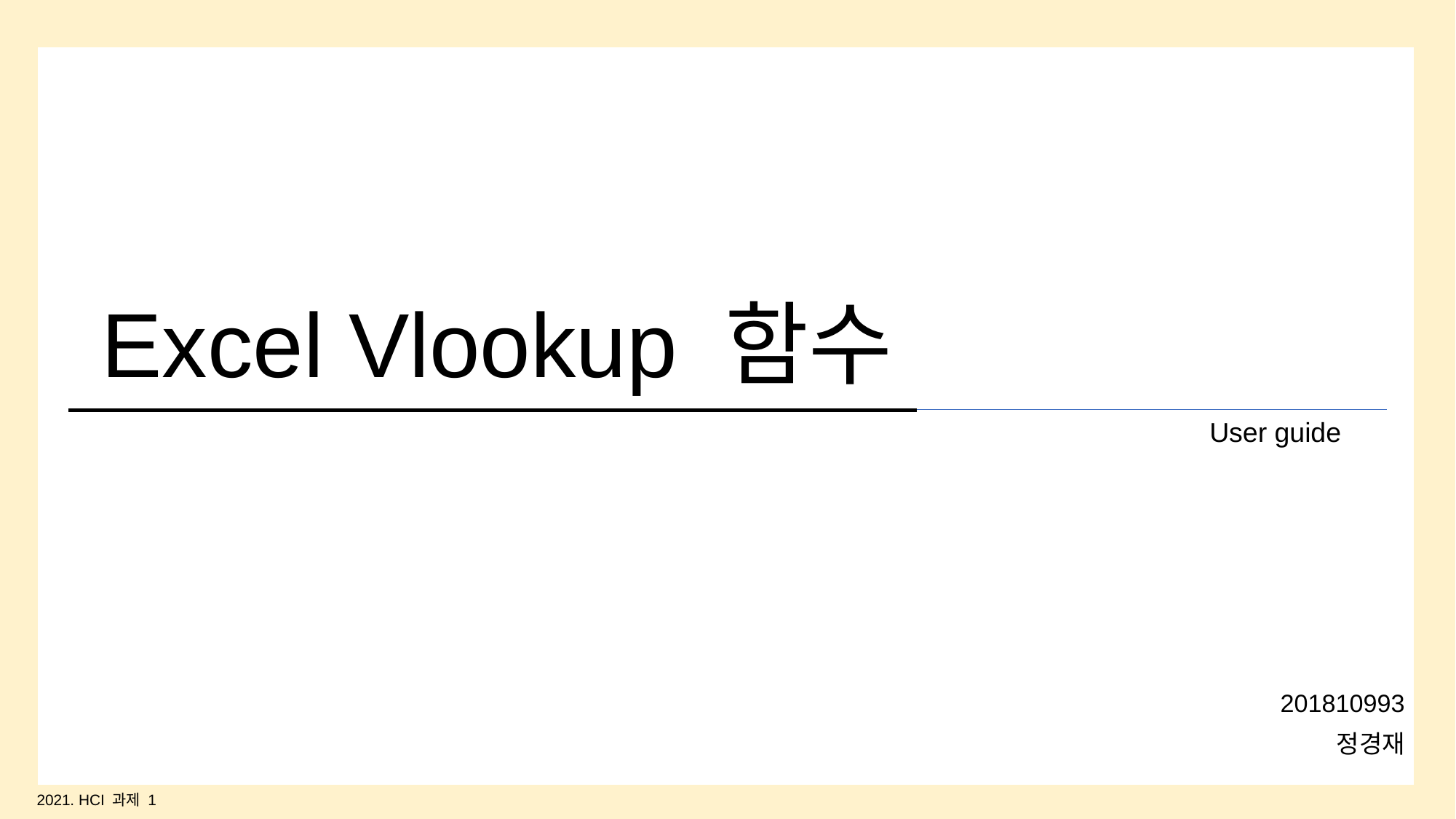

# Excel Vlookup 함수
User guide
201810993
정경재
2021. HCI 과제 1